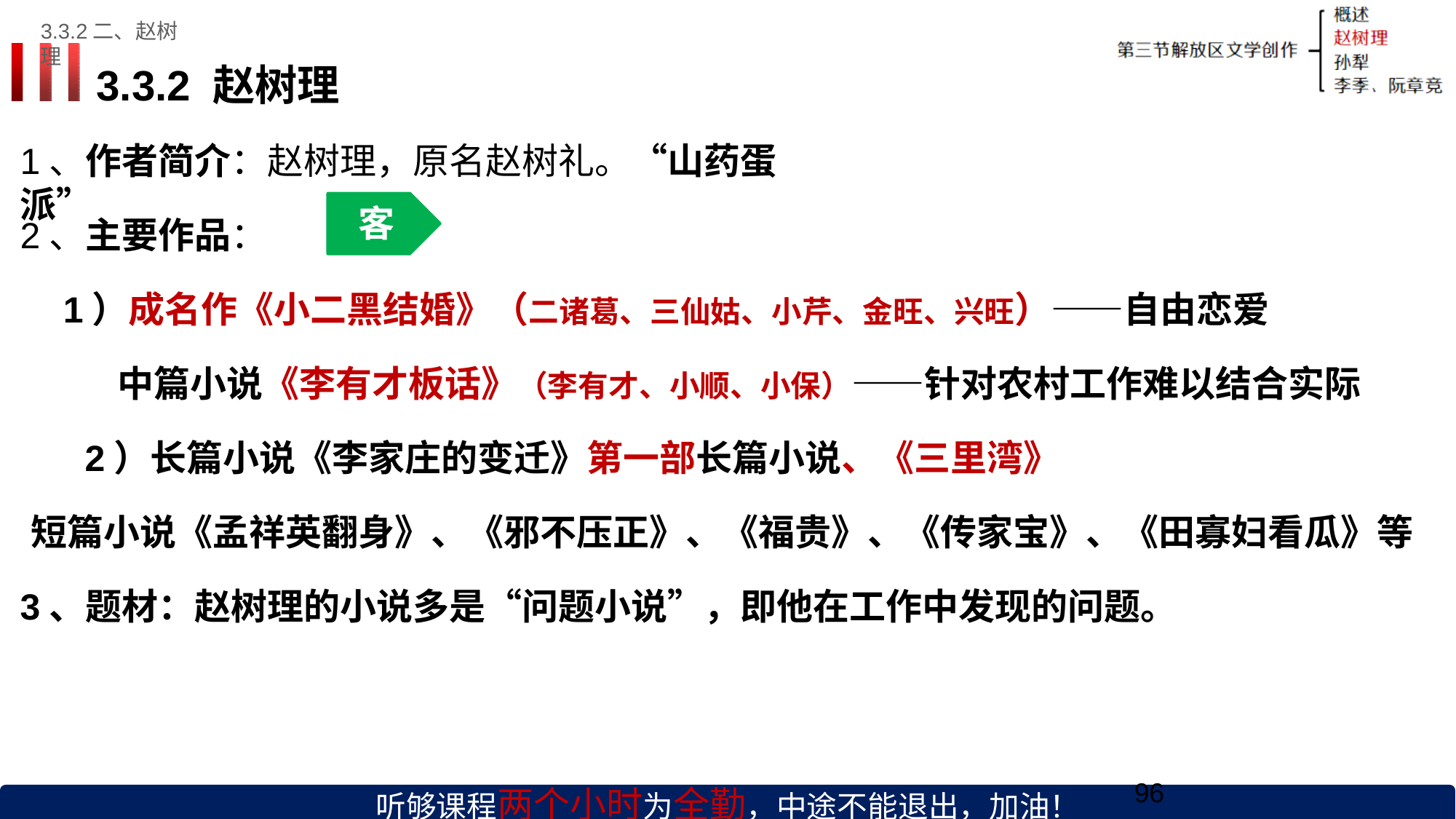

3.3.2二、赵树理

# 3.3.2 赵树理
1、作者简介：赵树理，原名赵树礼。“山药蛋派”

客
2、主要作品：
1）成名作《小二黑结婚》（二诸葛、三仙姑、小芹、金旺、兴旺）——自由恋爱
中篇小说《李有才板话》（李有才、小顺、小保）——针对农村工作难以结合实际
2）长篇小说《李家庄的变迁》第一部长篇小说、《三里湾》
短篇小说《孟祥英翻身》、《邪不压正》、《福贵》、《传家宝》、《田寡妇看瓜》等
3、题材：赵树理的小说多是“问题小说”，即他在工作中发现的问题。
96

听够课程两个小时为全勤，中途不能退出，加油！